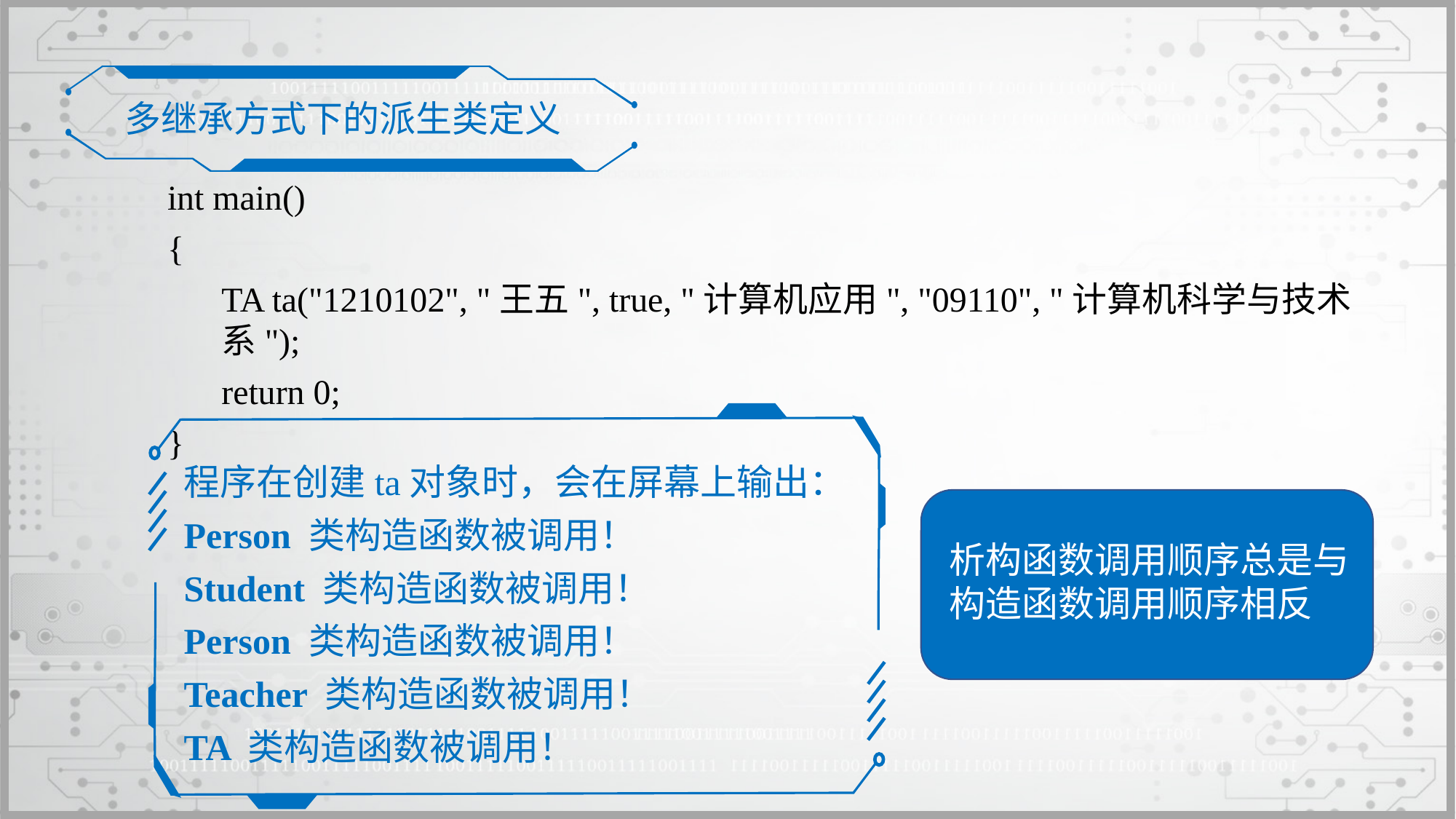

多继承方式下的派生类定义
int main()
{
	TA ta("1210102", "王五", true, "计算机应用", "09110", "计算机科学与技术系");
	return 0;
}

程序在创建ta对象时，会在屏幕上输出：
Person 类构造函数被调用！
Student 类构造函数被调用！
Person 类构造函数被调用！
Teacher 类构造函数被调用！
TA 类构造函数被调用！

析构函数调用顺序总是与构造函数调用顺序相反